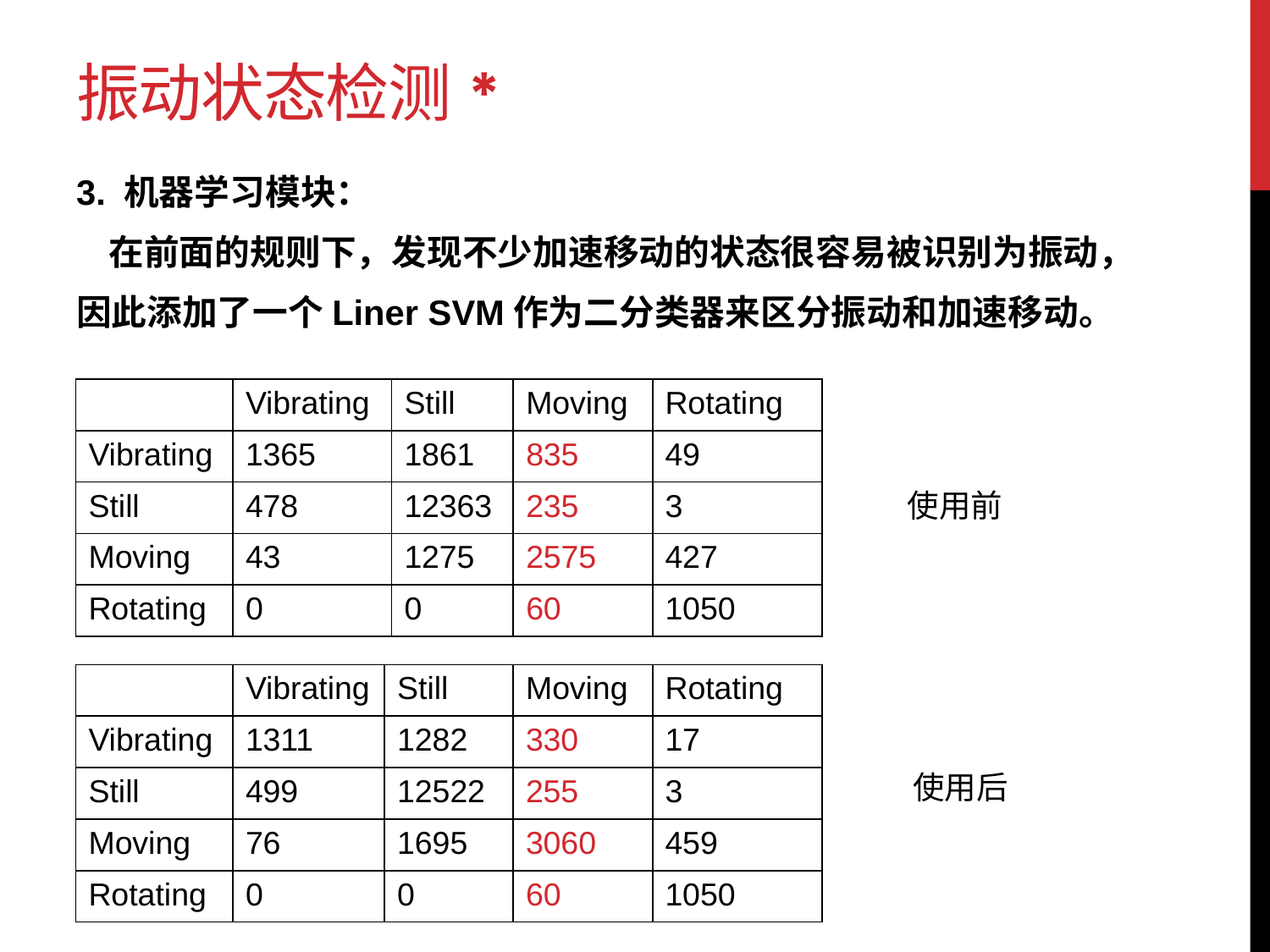

# 振动状态检测*
3. 机器学习模块：
   在前面的规则下，发现不少加速移动的状态很容易被识别为振动，
因此添加了一个Liner SVM作为二分类器来区分振动和加速移动。

|  | Vibrating | Still | Moving | Rotating |
| --- | --- | --- | --- | --- |
| Vibrating | 1365 | 1861 | 835 | 49 |
| Still | 478 | 12363 | 235 | 3 |
| Moving | 43 | 1275 | 2575 | 427 |
| Rotating | 0 | 0 | 60 | 1050 |
使用前
|  | Vibrating | Still | Moving | Rotating |
| --- | --- | --- | --- | --- |
| Vibrating | 1311 | 1282 | 330 | 17 |
| Still | 499 | 12522 | 255 | 3 |
| Moving | 76 | 1695 | 3060 | 459 |
| Rotating | 0 | 0 | 60 | 1050 |
使用后